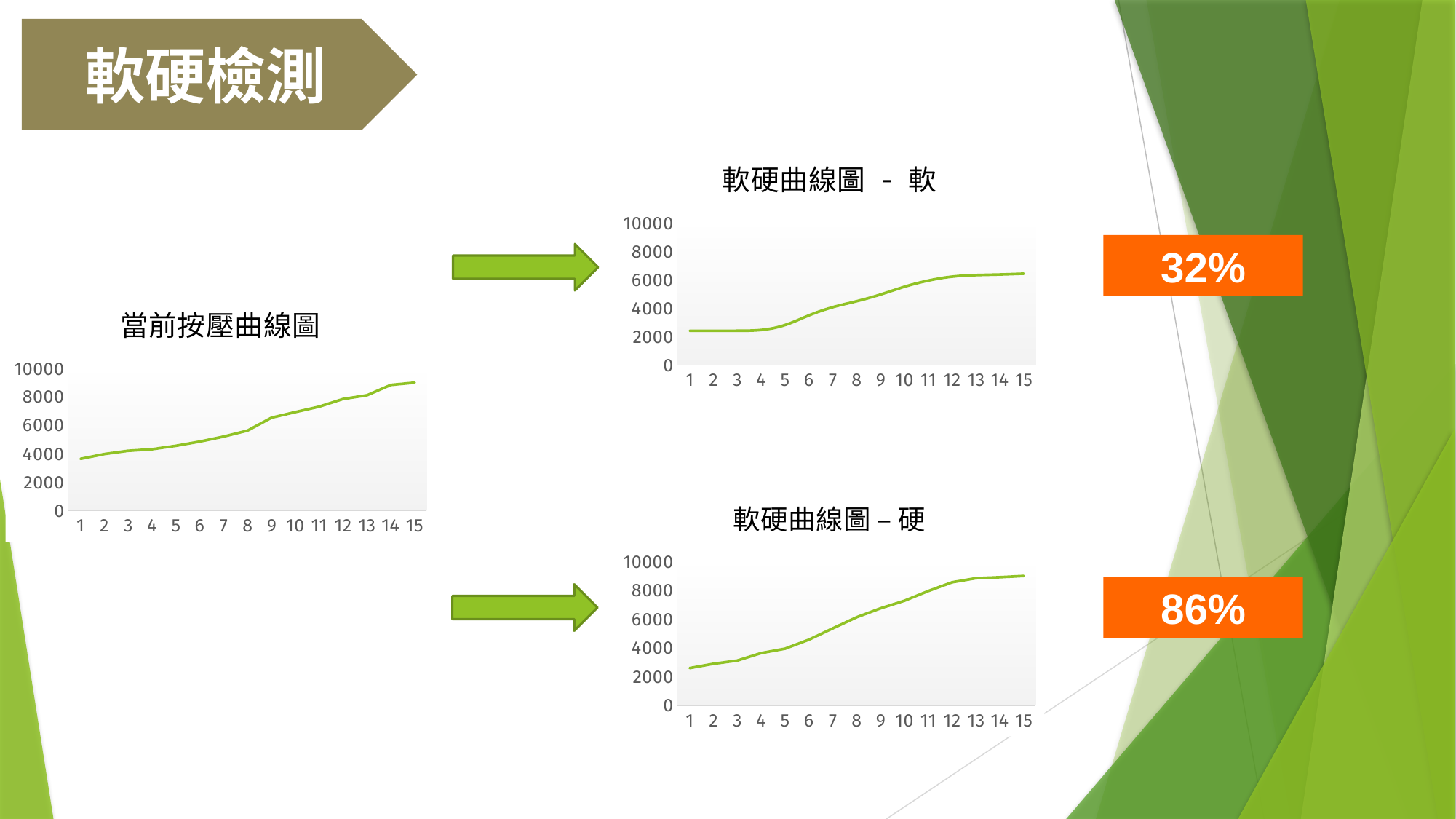

軟硬檢測

### Chart: 軟硬曲線圖 - 軟

| Category |  |
|---|---|

32%

### Chart: 當前按壓曲線圖

| Category |  |
|---|---|

### Chart: 軟硬曲線圖 – 硬

| Category |  |
|---|---|

86%